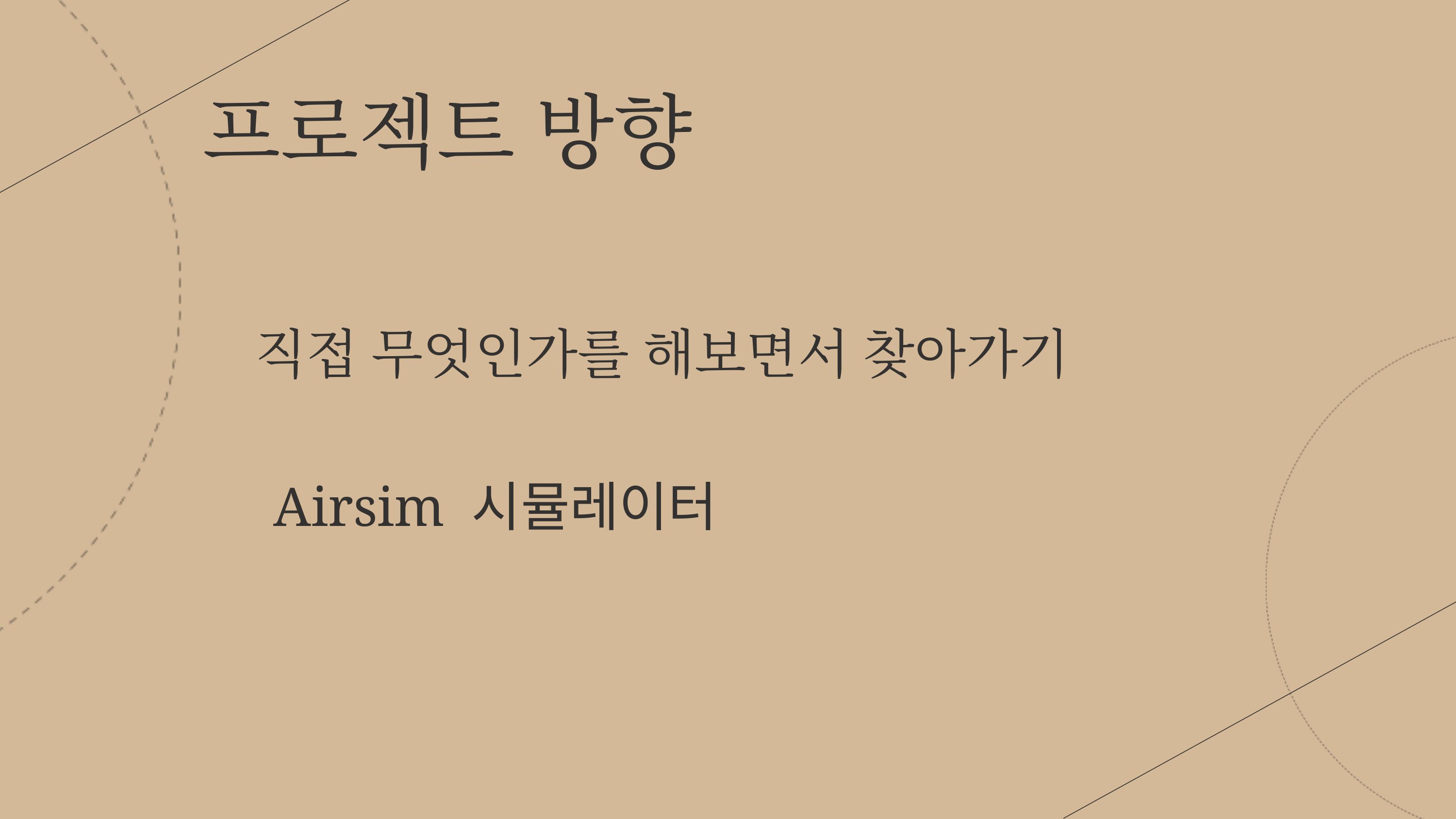

프로젝트 방향

직접 무엇인가를 해보면서 찾아가기

Airsim 시뮬레이터